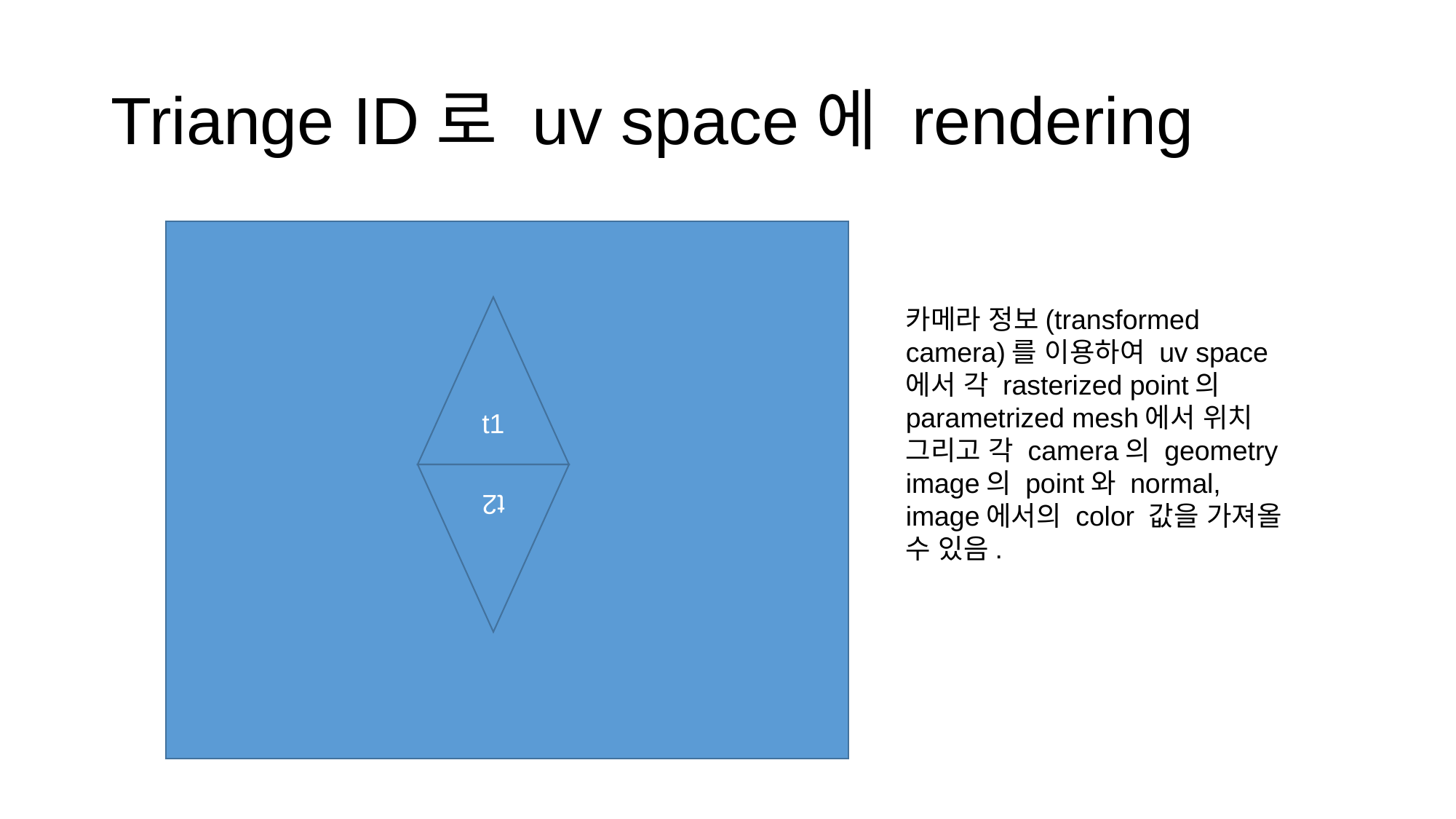

# Triange ID로 uv space에 rendering

t1
카메라 정보(transformed camera)를 이용하여 uv space에서 각 rasterized point의 parametrized mesh에서 위치 그리고 각 camera의 geometry image의 point와 normal, image에서의 color 값을 가져올 수 있음.
t2